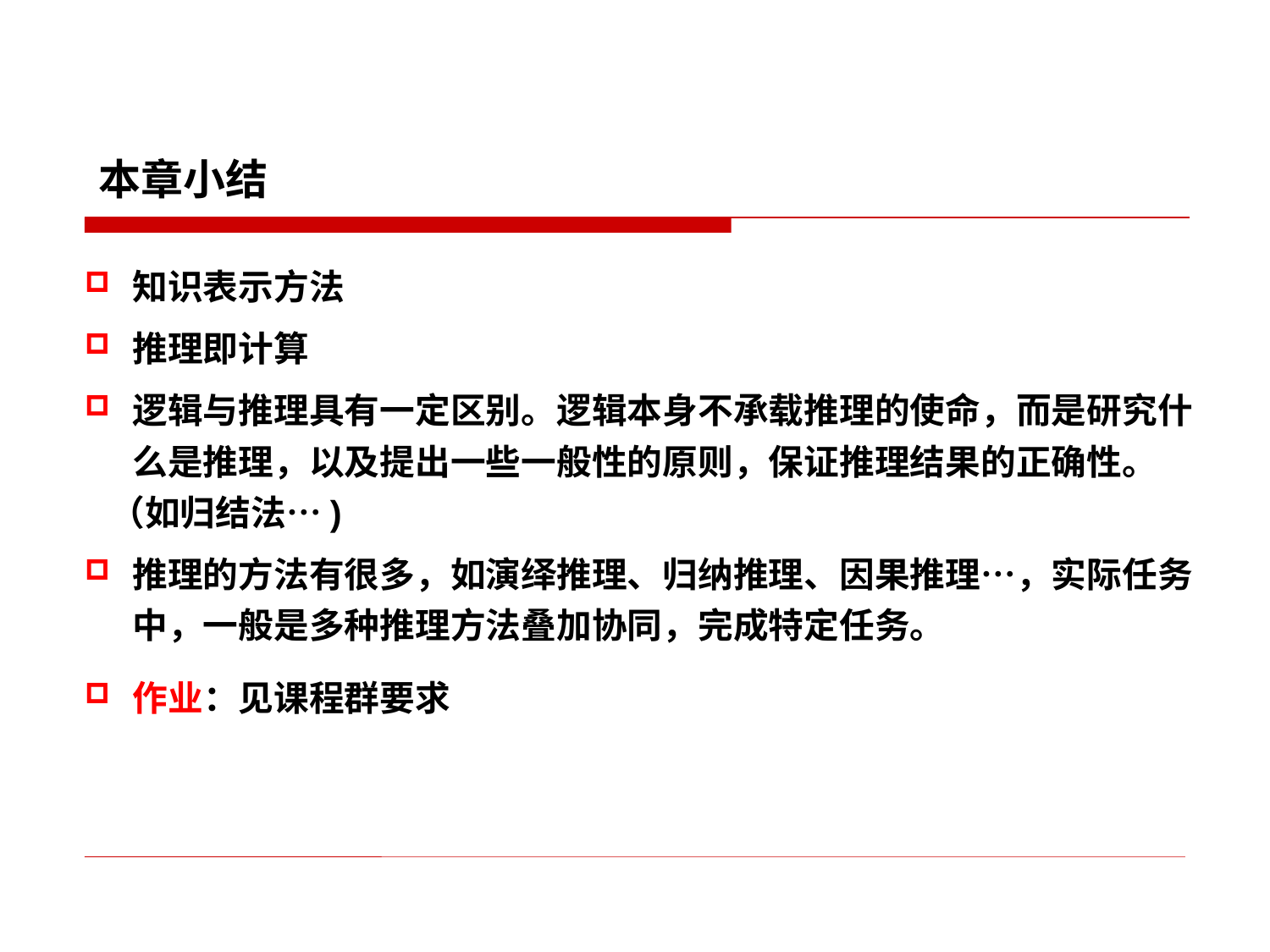

本章小结
知识表示方法
推理即计算
逻辑与推理具有一定区别。逻辑本身不承载推理的使命，而是研究什么是推理，以及提出一些一般性的原则，保证推理结果的正确性。
  （如归结法…)
推理的方法有很多，如演绎推理、归纳推理、因果推理…，实际任务中，一般是多种推理方法叠加协同，完成特定任务。
作业：见课程群要求